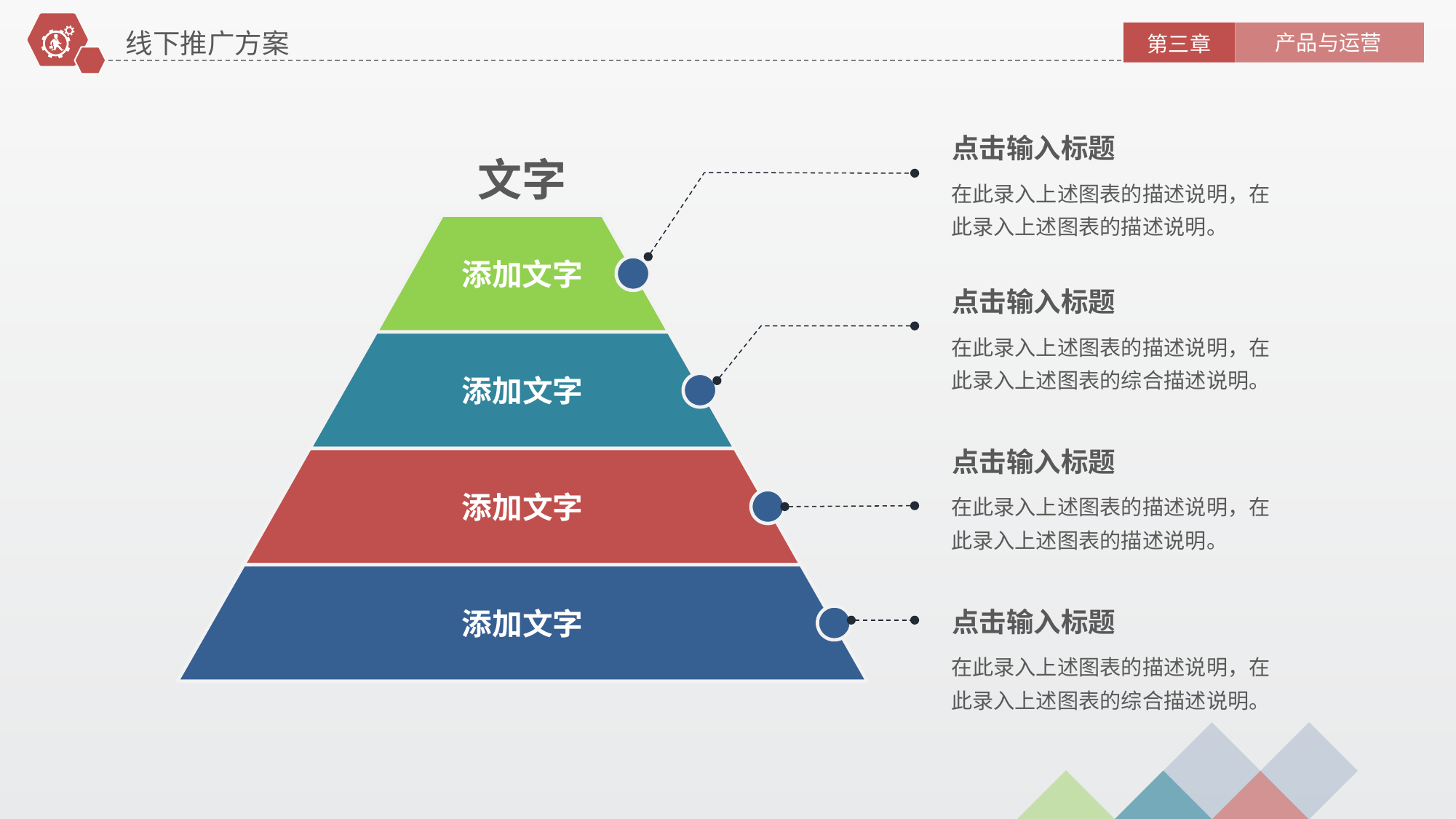

线下推广方案

产品与运营
第三章

点击输入标题
文字
在此录入上述图表的描述说明，在此录入上述图表的描述说明。

添加文字

点击输入标题
在此录入上述图表的描述说明，在此录入上述图表的综合描述说明。

添加文字

点击输入标题

在此录入上述图表的描述说明，在此录入上述图表的描述说明。
添加文字

点击输入标题
添加文字

在此录入上述图表的描述说明，在此录入上述图表的综合描述说明。